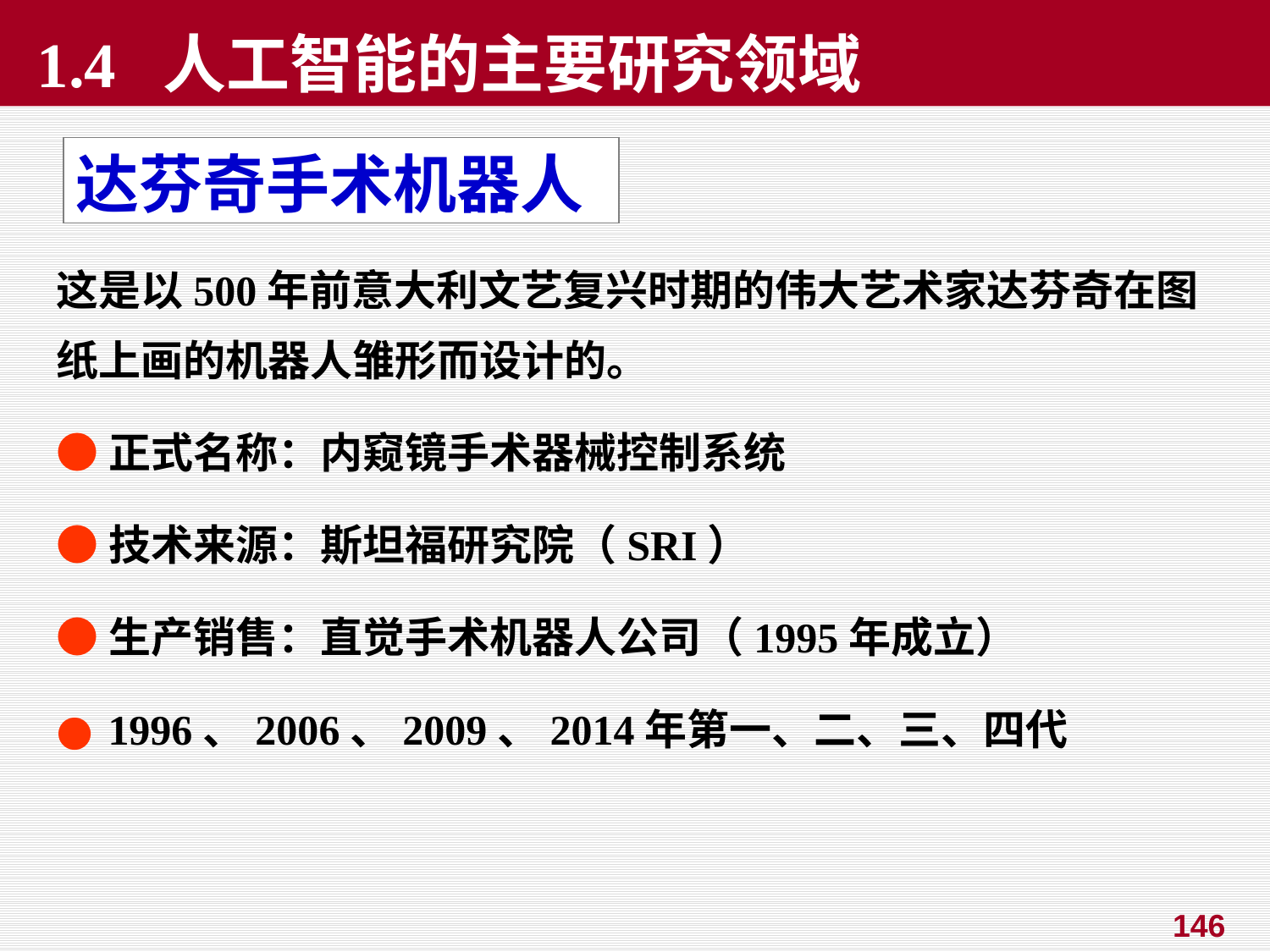

1.4  人工智能的主要研究领域
达芬奇手术机器人
这是以500年前意大利文艺复兴时期的伟大艺术家达芬奇在图纸上画的机器人雏形而设计的。
●正式名称：内窥镜手术器械控制系统
●技术来源：斯坦福研究院（SRI）
●生产销售：直觉手术机器人公司（1995年成立）
● 1996、2006、2009、2014年第一、二、三、四代
146